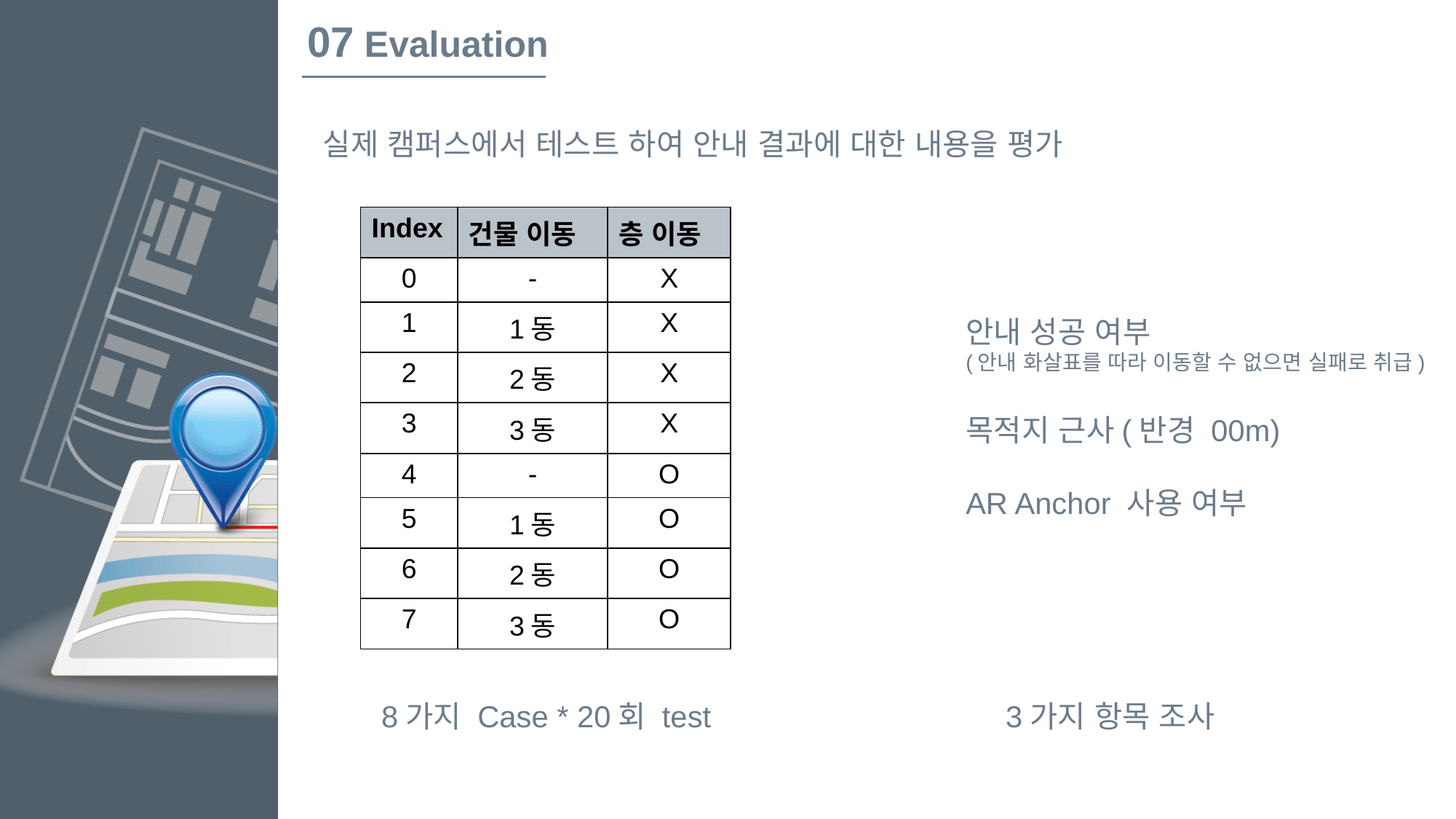

07 Evaluation
실제 캠퍼스에서 테스트 하여 안내 결과에 대한 내용을 평가
| Index | 건물 이동 | 층 이동 |
| --- | --- | --- |
| 0 | - | X |
| 1 | 1동 | X |
| 2 | 2동 | X |
| 3 | 3동 | X |
| 4 | - | O |
| 5 | 1동 | O |
| 6 | 2동 | O |
| 7 | 3동 | O |
안내 성공 여부
(안내 화살표를 따라 이동할 수 없으면 실패로 취급)

목적지 근사(반경 00m)

AR Anchor 사용 여부
8가지 Case * 20회 test
3가지 항목 조사